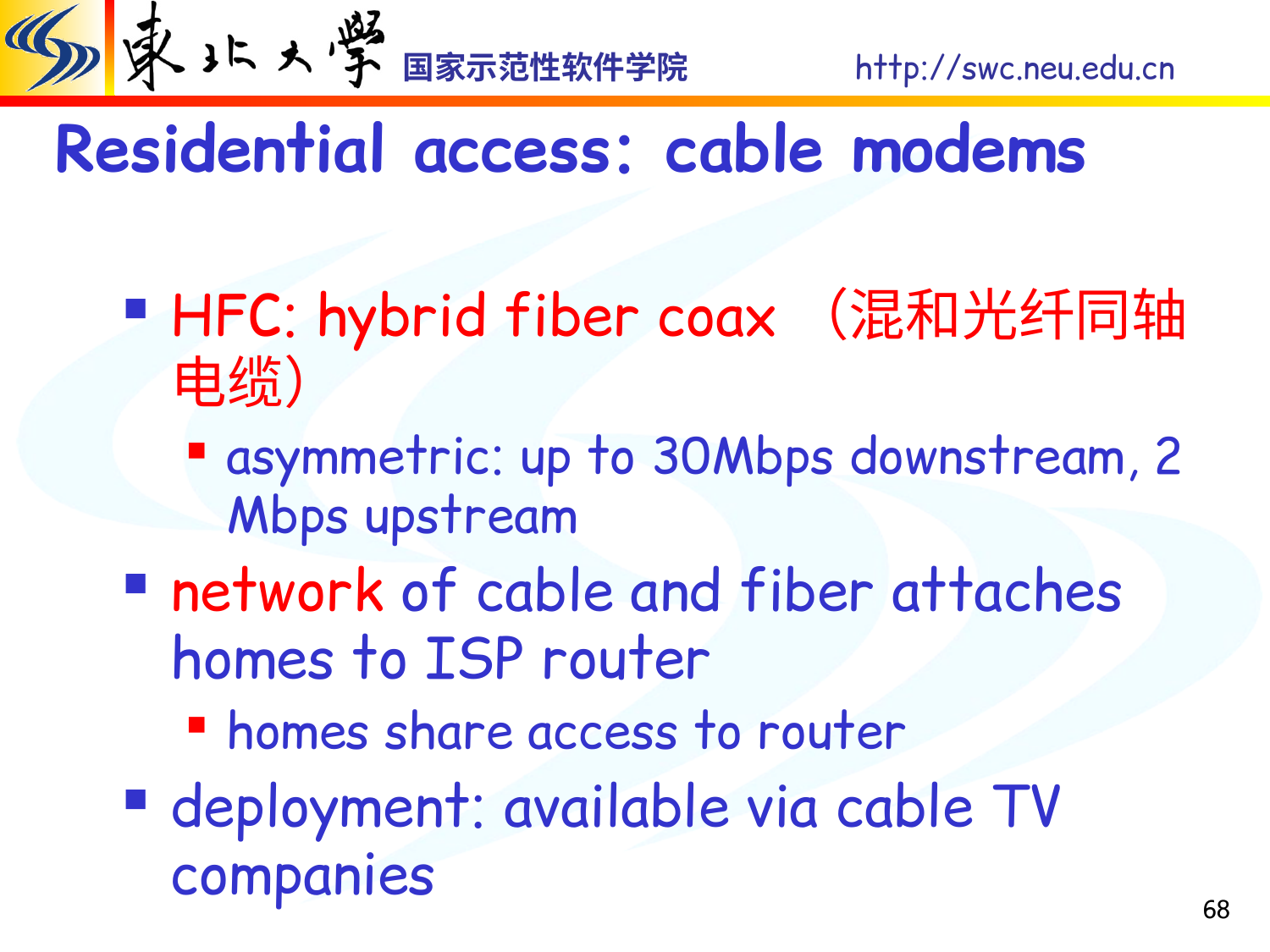

# Residential access: cable modems
HFC: hybrid fiber coax（混和光纤同轴电缆）
asymmetric: up to 30Mbps downstream, 2 Mbps upstream
network of cable and fiber attaches homes to ISP router
homes share access to router
deployment: available via cable TV companies
68